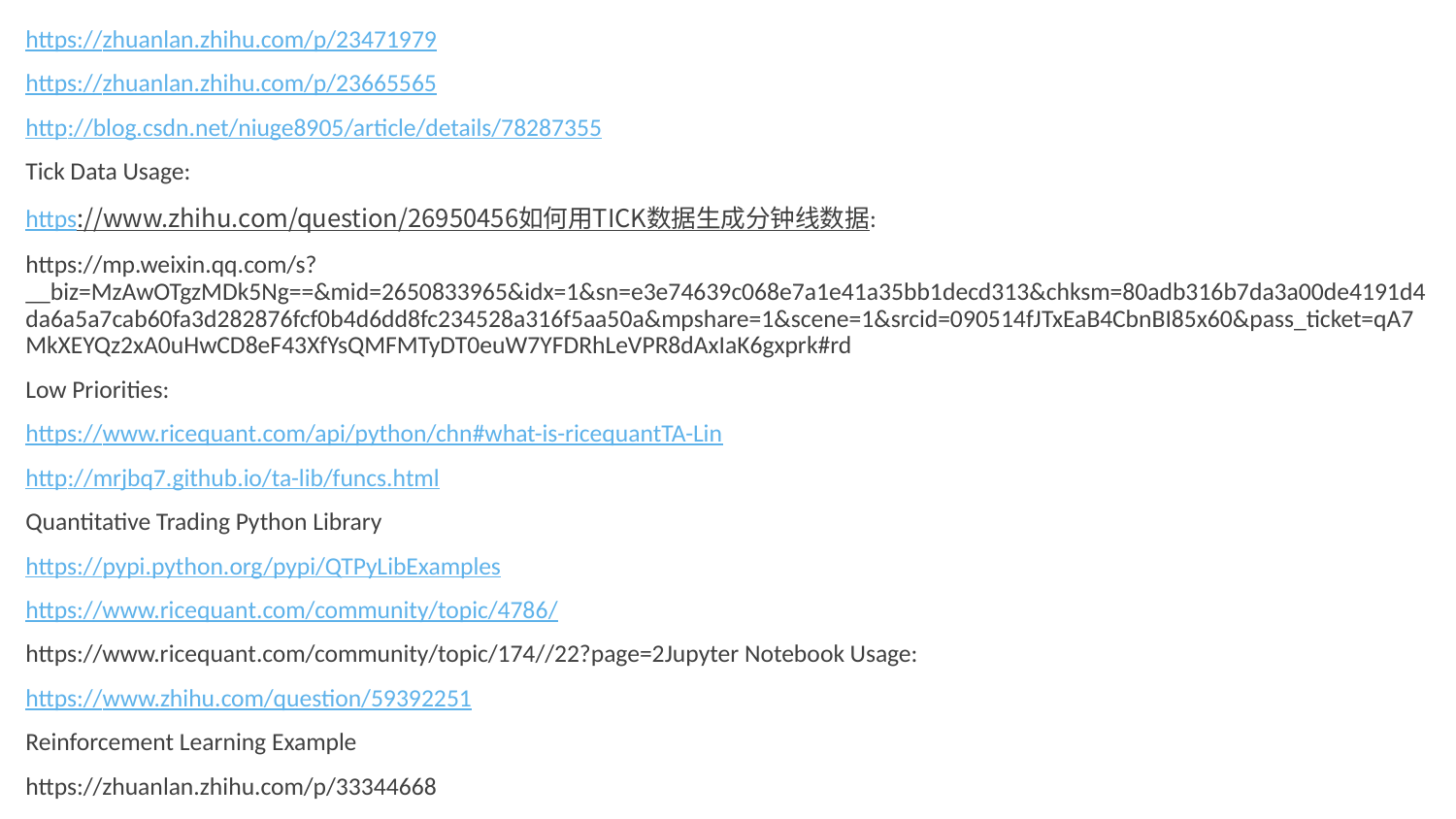

https://zhuanlan.zhihu.com/p/23471979
https://zhuanlan.zhihu.com/p/23665565
http://blog.csdn.net/niuge8905/article/details/78287355
Tick Data Usage:
https://www.zhihu.com/question/26950456如何用TICK数据生成分钟线数据:
https://mp.weixin.qq.com/s?__biz=MzAwOTgzMDk5Ng==&mid=2650833965&idx=1&sn=e3e74639c068e7a1e41a35bb1decd313&chksm=80adb316b7da3a00de4191d4da6a5a7cab60fa3d282876fcf0b4d6dd8fc234528a316f5aa50a&mpshare=1&scene=1&srcid=090514fJTxEaB4CbnBI85x60&pass_ticket=qA7MkXEYQz2xA0uHwCD8eF43XfYsQMFMTyDT0euW7YFDRhLeVPR8dAxIaK6gxprk#rd
Low Priorities:
https://www.ricequant.com/api/python/chn#what-is-ricequantTA-Lin
http://mrjbq7.github.io/ta-lib/funcs.html
Quantitative Trading Python Library
https://pypi.python.org/pypi/QTPyLibExamples
https://www.ricequant.com/community/topic/4786/
https://www.ricequant.com/community/topic/174//22?page=2Jupyter Notebook Usage:
https://www.zhihu.com/question/59392251
Reinforcement Learning Example
https://zhuanlan.zhihu.com/p/33344668
67